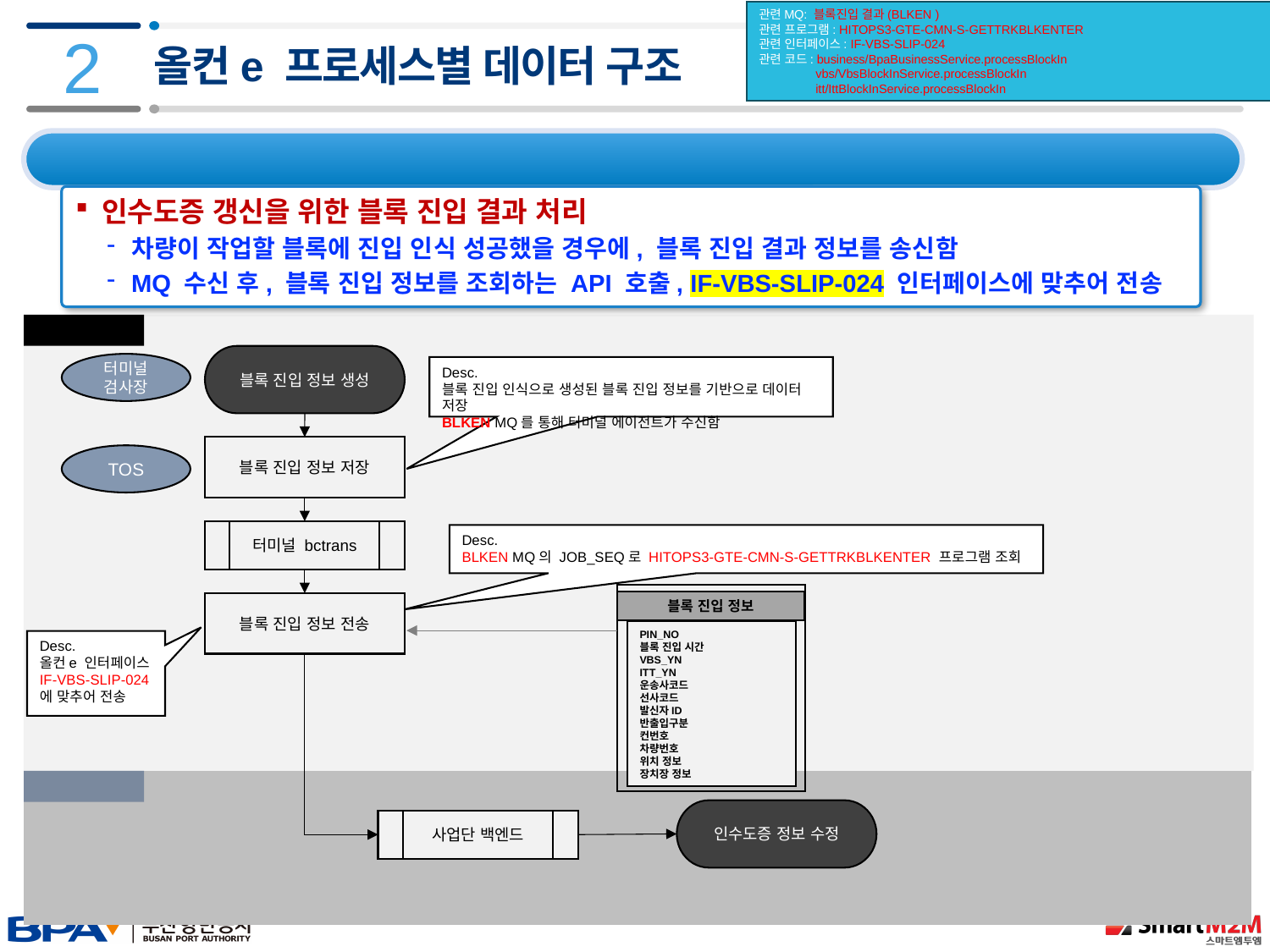

관련MQ: 블록진입 결과(BLKEN )
관련 프로그램: HITOPS3-GTE-CMN-S-GETTRKBLKENTER
관련 인터페이스: IF-VBS-SLIP-024
관련 코드: business/BpaBusinessService.processBlockIn
  vbs/VbsBlockInService.processBlockIn
  itt/IttBlockInService.processBlockIn
2
올컨e 프로세스별 데이터 구조
2.3 데이터 구조 및 프로세스 – 3) 블록 진입 결과
인수도증 갱신을 위한 블록 진입 결과 처리
차량이 작업할 블록에 진입 인식 성공했을 경우에, 블록 진입 결과 정보를 송신함
MQ 수신 후, 블록 진입 정보를 조회하는 API 호출, IF-VBS-SLIP-024 인터페이스에 맞추어 전송

터미널 IDC
블록 진입 정보 생성
터미널
검사장
Desc.
블록 진입 인식으로 생성된 블록 진입 정보를 기반으로 데이터 저장
BLKEN MQ를 통해 터미널 에이전트가 수신함
블록 진입 정보 저장
TOS
터미널 bctrans
Desc.
BLKEN MQ의 JOB_SEQ로 HITOPS3-GTE-CMN-S-GETTRKBLKENTER 프로그램 조회

블록 진입 정보
PIN_NO
블록 진입 시간
VBS_YN
ITT_YN
운송사코드
선사코드
발신자ID
반출입구분
컨번호
차량번호
위치 정보
장치장 정보
블록 진입 정보 전송
Desc.
올컨e 인터페이스 IF-VBS-SLIP-024
에 맞추어 전송
사업단 IDC

인수도증 정보 수정
사업단 백엔드